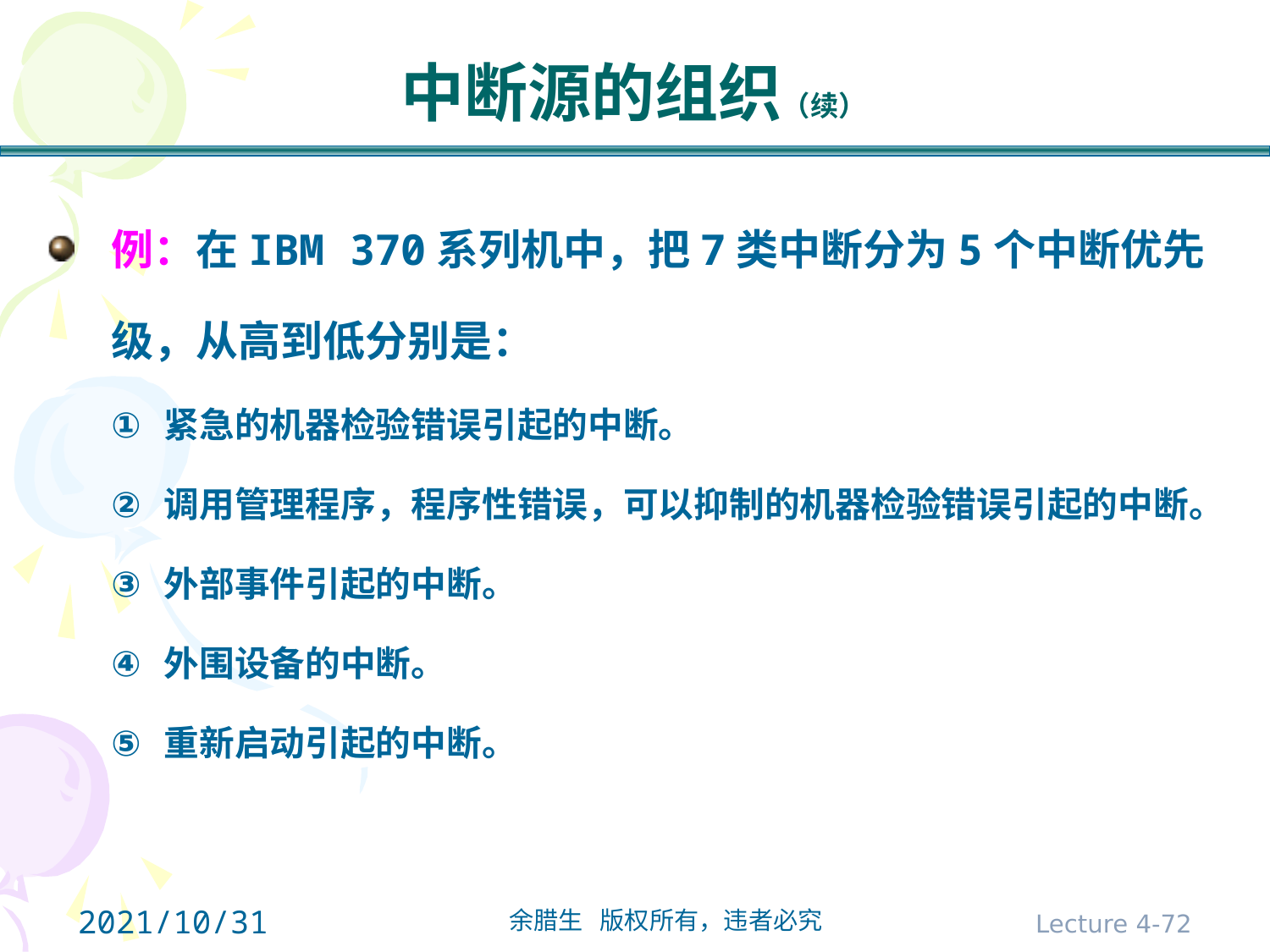

# 中断源的组织（续）
例：在IBM 370系列机中，把7类中断分为5个中断优先级，从高到低分别是：
紧急的机器检验错误引起的中断。
调用管理程序，程序性错误，可以抑制的机器检验错误引起的中断。
外部事件引起的中断。
外围设备的中断。
重新启动引起的中断。
2021/10/31
Lecture 4-72